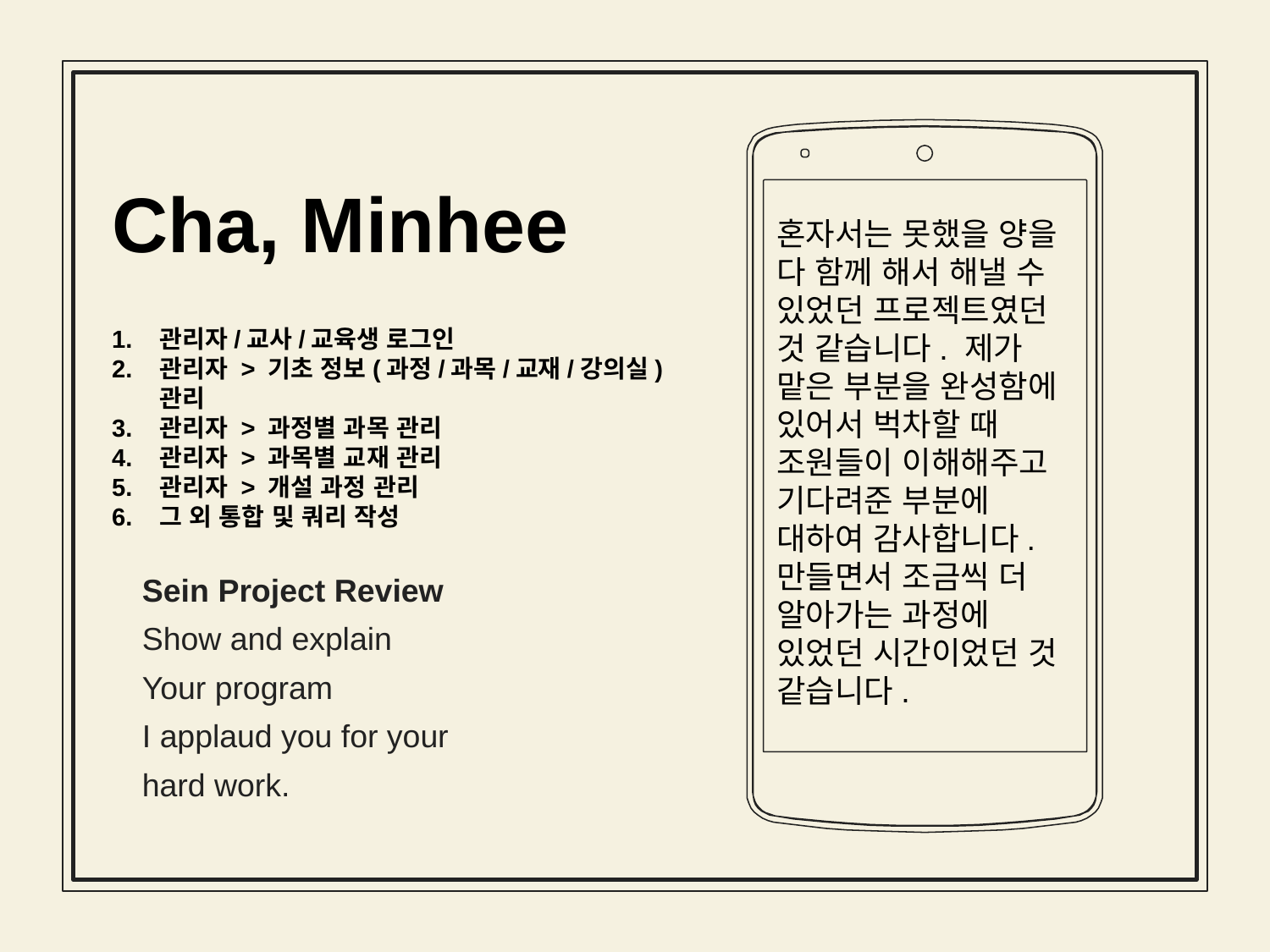

Cha, Minhee

혼자서는 못했을 양을 다 함께 해서 해낼 수 있었던 프로젝트였던 것 같습니다. 제가 맡은 부분을 완성함에 있어서 벅차할 때 조원들이 이해해주고 기다려준 부분에 대하여 감사합니다. 만들면서 조금씩 더 알아가는 과정에 있었던 시간이었던 것 같습니다.
관리자/교사/교육생 로그인
관리자 > 기초 정보(과정/과목/교재/강의실)관리
관리자 > 과정별 과목 관리
관리자 > 과목별 교재 관리
관리자 > 개설 과정 관리
그 외 통합 및 쿼리 작성

Sein Project Review
Show and explain
Your program
I applaud you for your
hard work.